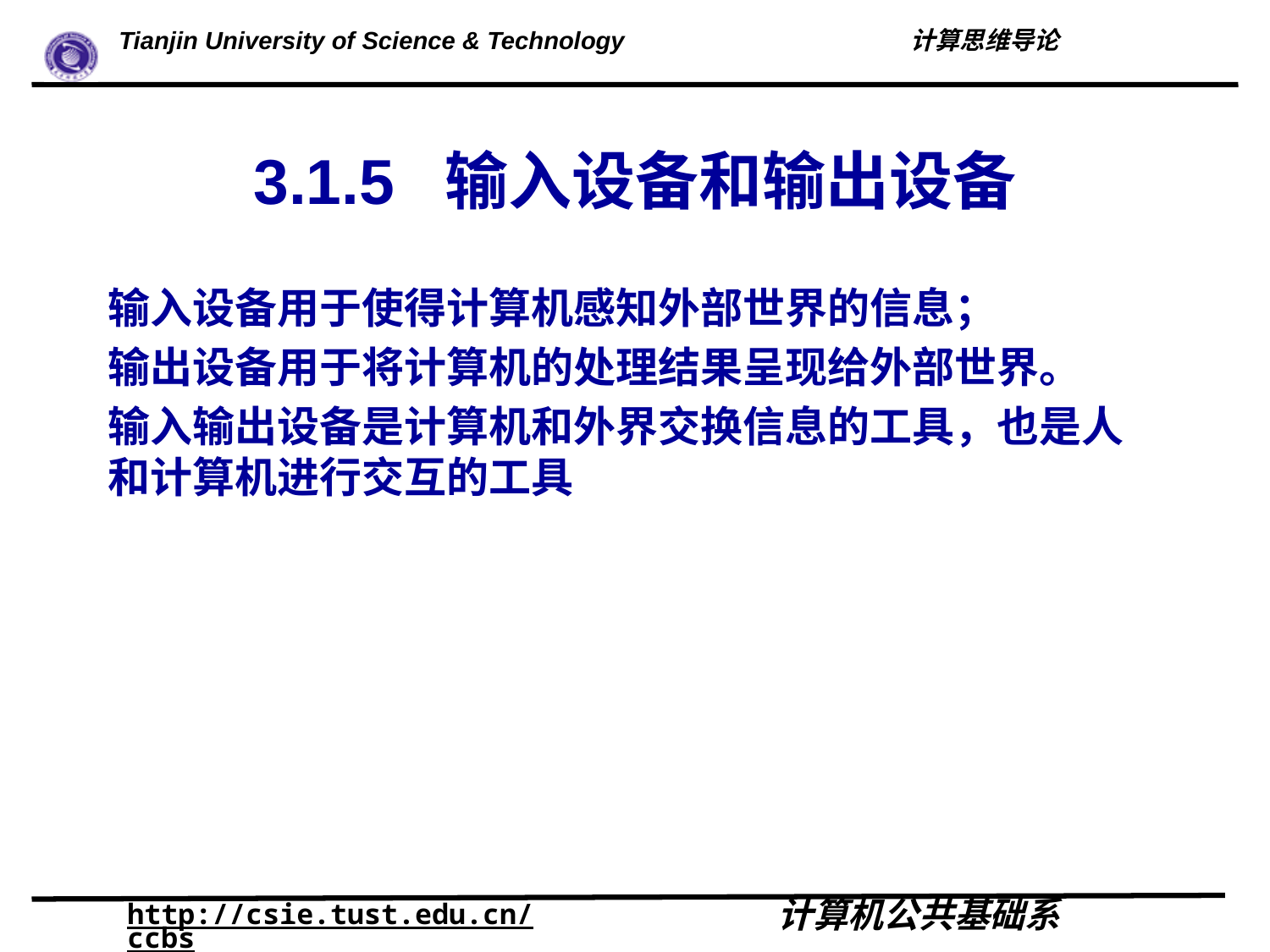

# 3.1.5  输入设备和输出设备
输入设备用于使得计算机感知外部世界的信息；
输出设备用于将计算机的处理结果呈现给外部世界。
输入输出设备是计算机和外界交换信息的工具，也是人和计算机进行交互的工具